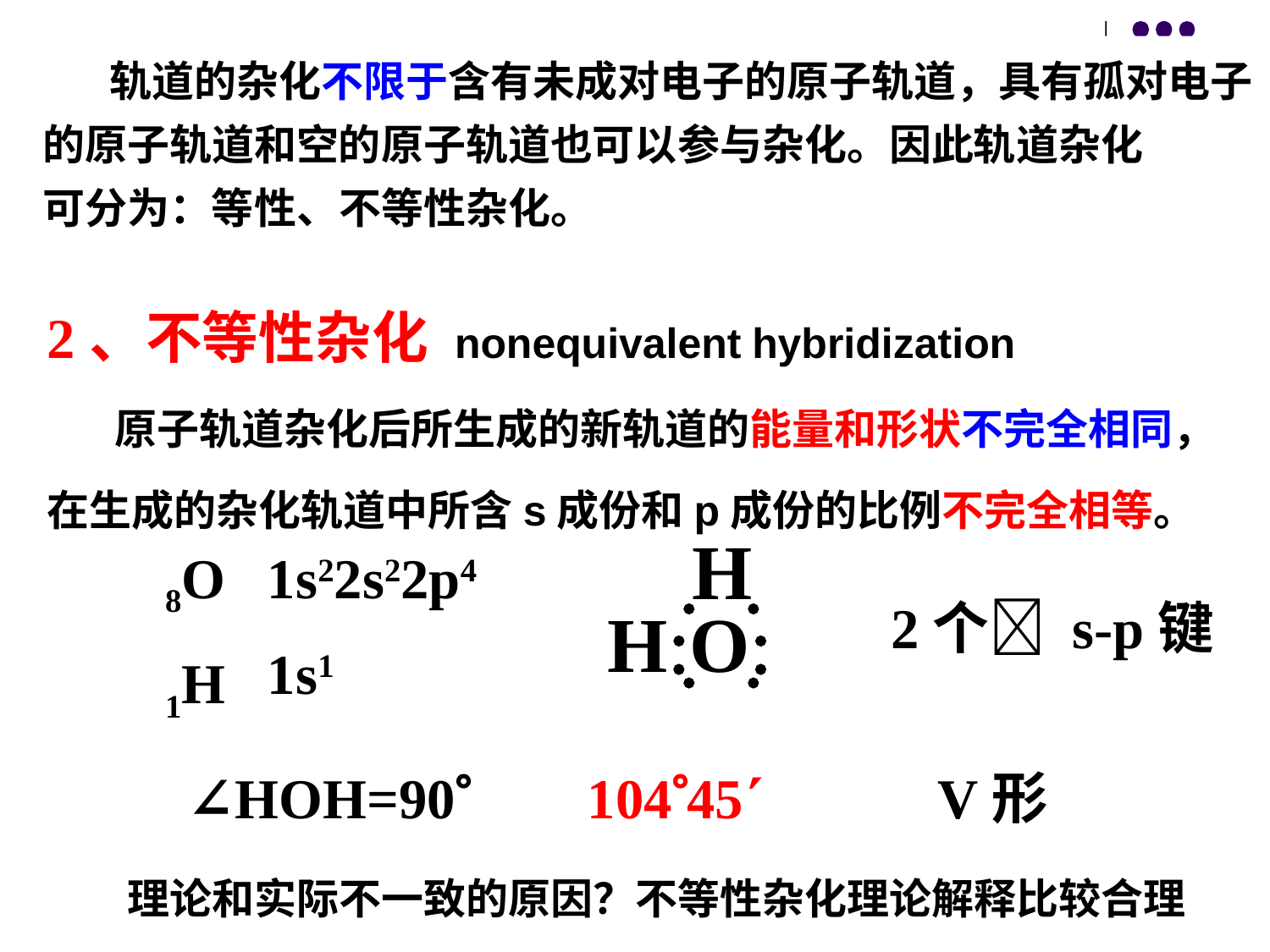

轨道的杂化不限于含有未成对电子的原子轨道，具有孤对电子
的原子轨道和空的原子轨道也可以参与杂化。因此轨道杂化
可分为：等性、不等性杂化。
2、不等性杂化 nonequivalent hybridization
      原子轨道杂化后所生成的新轨道的能量和形状不完全相同，在生成的杂化轨道中所含s成份和p成份的比例不完全相等。
H
⋅ ⋅
⋅ ⋅
H:O:
8O
1H
1s22s22p4
1s1
2个σ s-p键
∠HOH=90°
104°45′
V形
理论和实际不一致的原因？不等性杂化理论解释比较合理